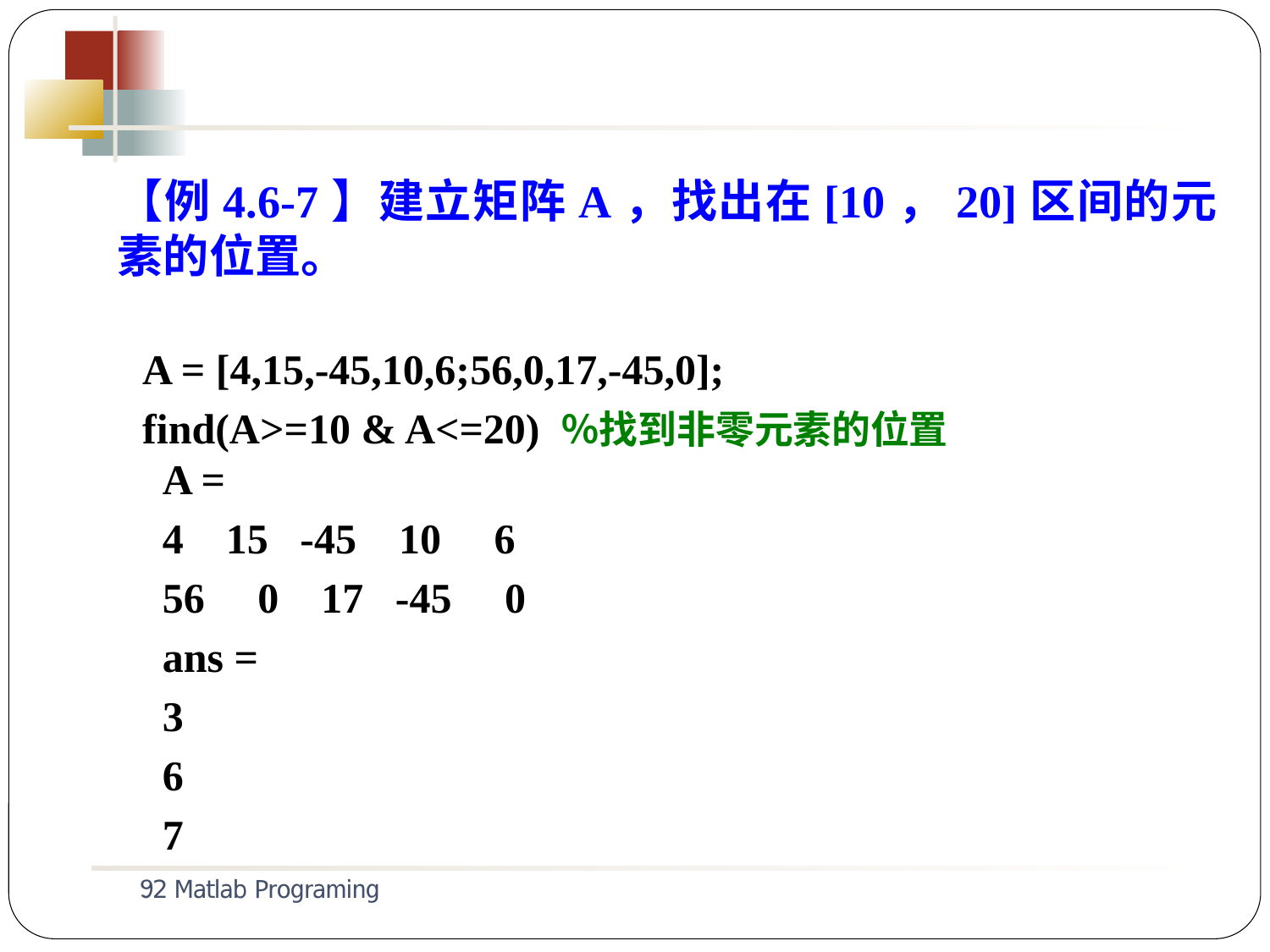

【例4.6-7】建立矩阵A，找出在[10，20]区间的元素的位置。

A = [4,15,-45,10,6;56,0,17,-45,0];
find(A>=10 & A<=20) ％找到非零元素的位置
A =
4    15   -45    10     6
56     0    17   -45     0
ans =
3
6
7
92 Matlab Programing